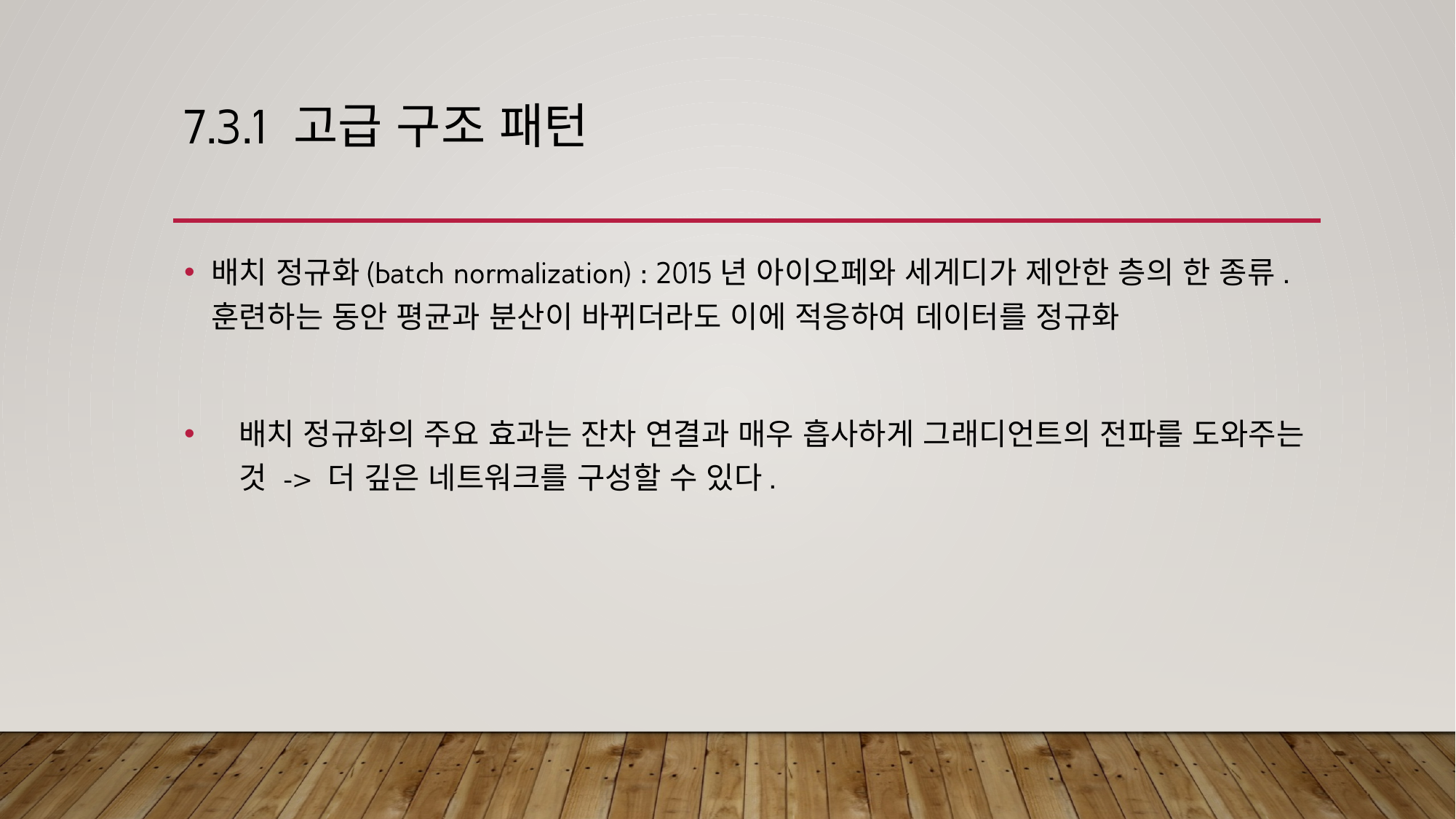

# 7.3.1 고급 구조 패턴
배치 정규화(batch normalization) : 2015년 아이오페와 세게디가 제안한 층의 한 종류. 훈련하는 동안 평균과 분산이 바뀌더라도 이에 적응하여 데이터를 정규화

배치 정규화의 주요 효과는 잔차 연결과 매우 흡사하게 그래디언트의 전파를 도와주는 것 -> 더 깊은 네트워크를 구성할 수 있다.